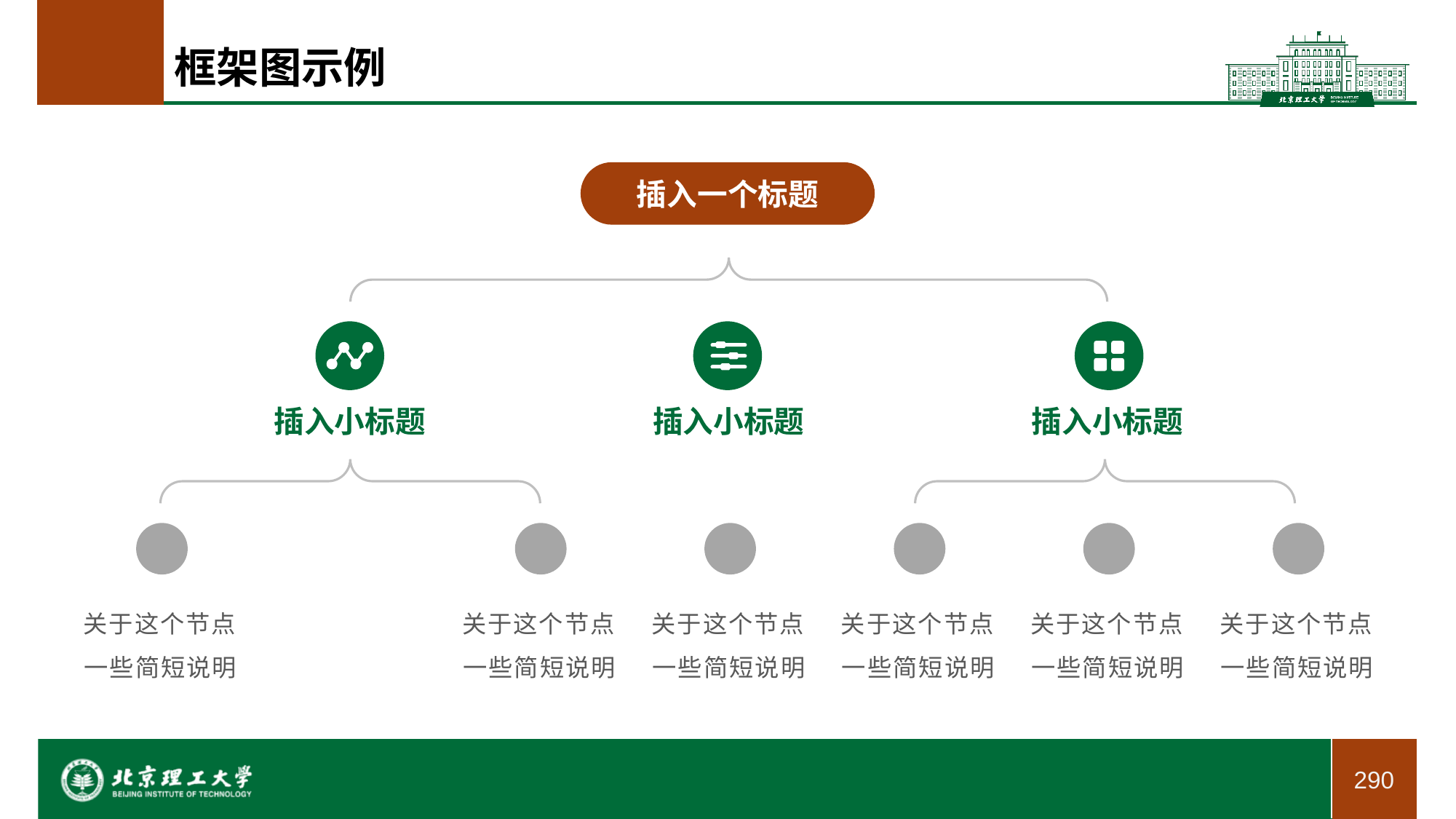

# 框架图示例
插入一个标题

插入小标题
插入小标题
插入小标题

关于这个节点一些简短说明
关于这个节点一些简短说明
关于这个节点一些简短说明
关于这个节点一些简短说明
关于这个节点一些简短说明
关于这个节点一些简短说明